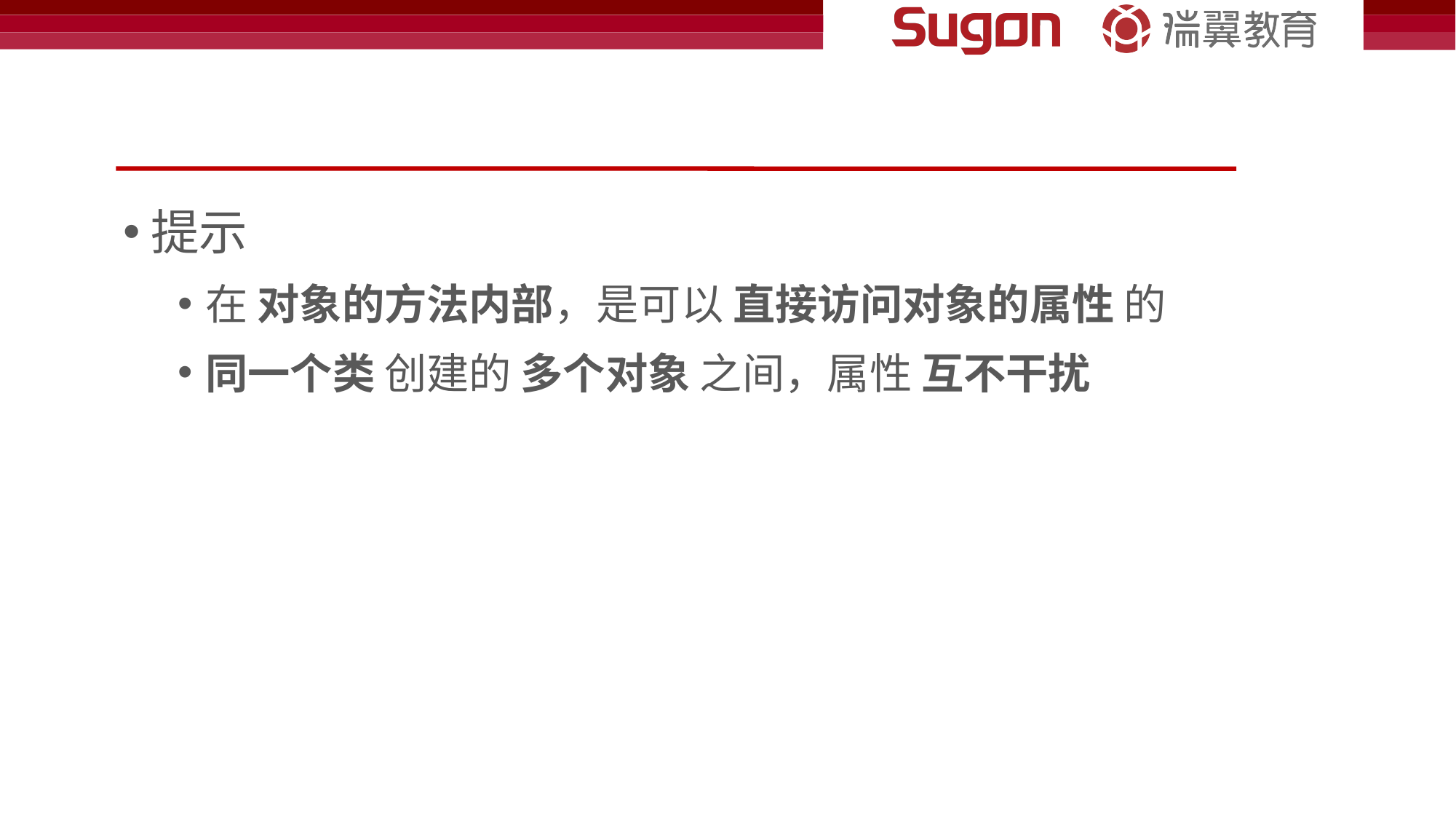

#
提示
在 对象的方法内部，是可以 直接访问对象的属性 的
同一个类 创建的 多个对象 之间，属性 互不干扰